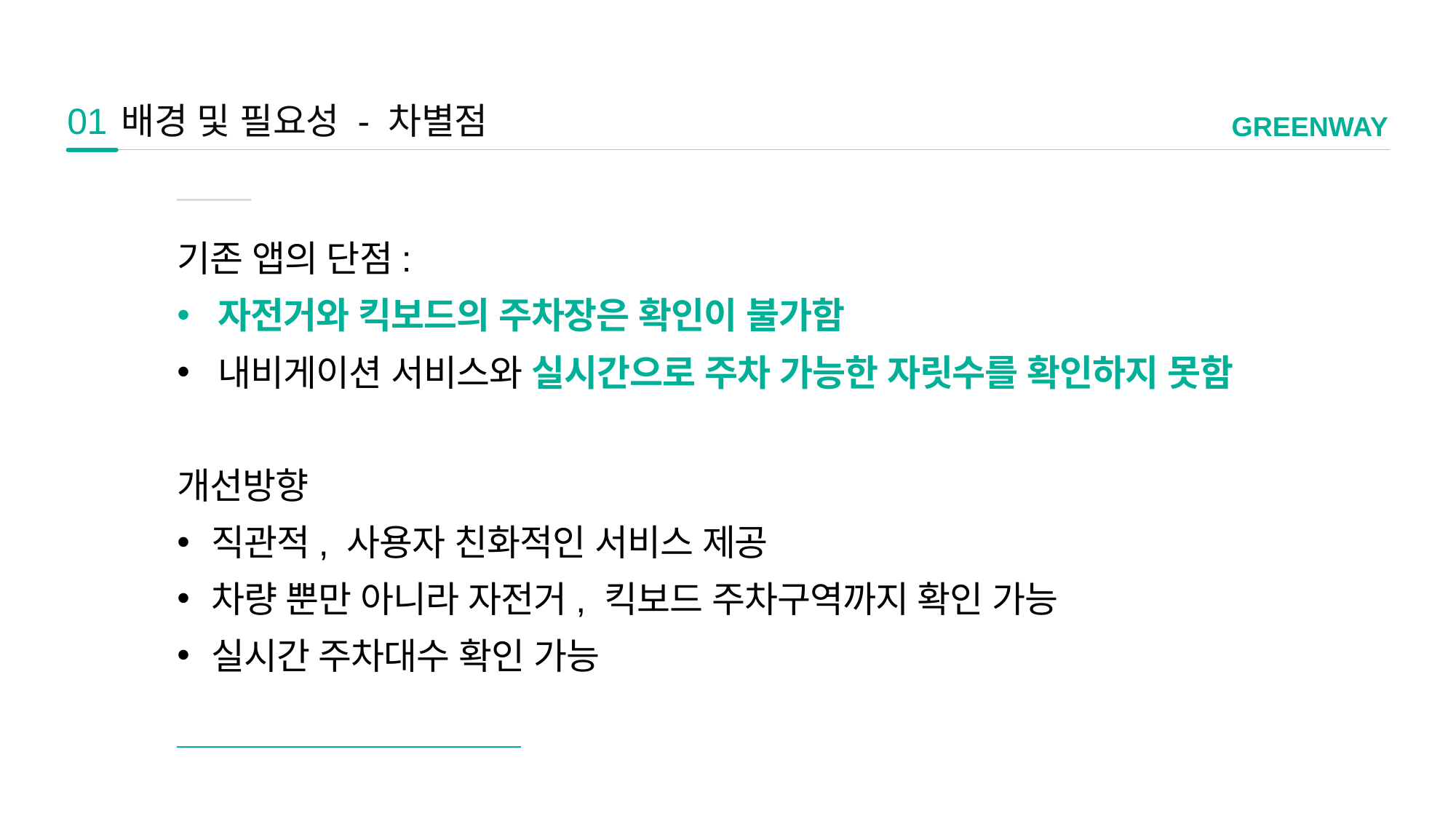

01
배경 및 필요성 - 차별점
GREENWAY
기존 앱의 단점:
자전거와 킥보드의 주차장은 확인이 불가함
내비게이션 서비스와 실시간으로 주차 가능한 자릿수를 확인하지 못함

개선방향
직관적, 사용자 친화적인 서비스 제공
차량 뿐만 아니라 자전거, 킥보드 주차구역까지 확인 가능
실시간 주차대수 확인 가능